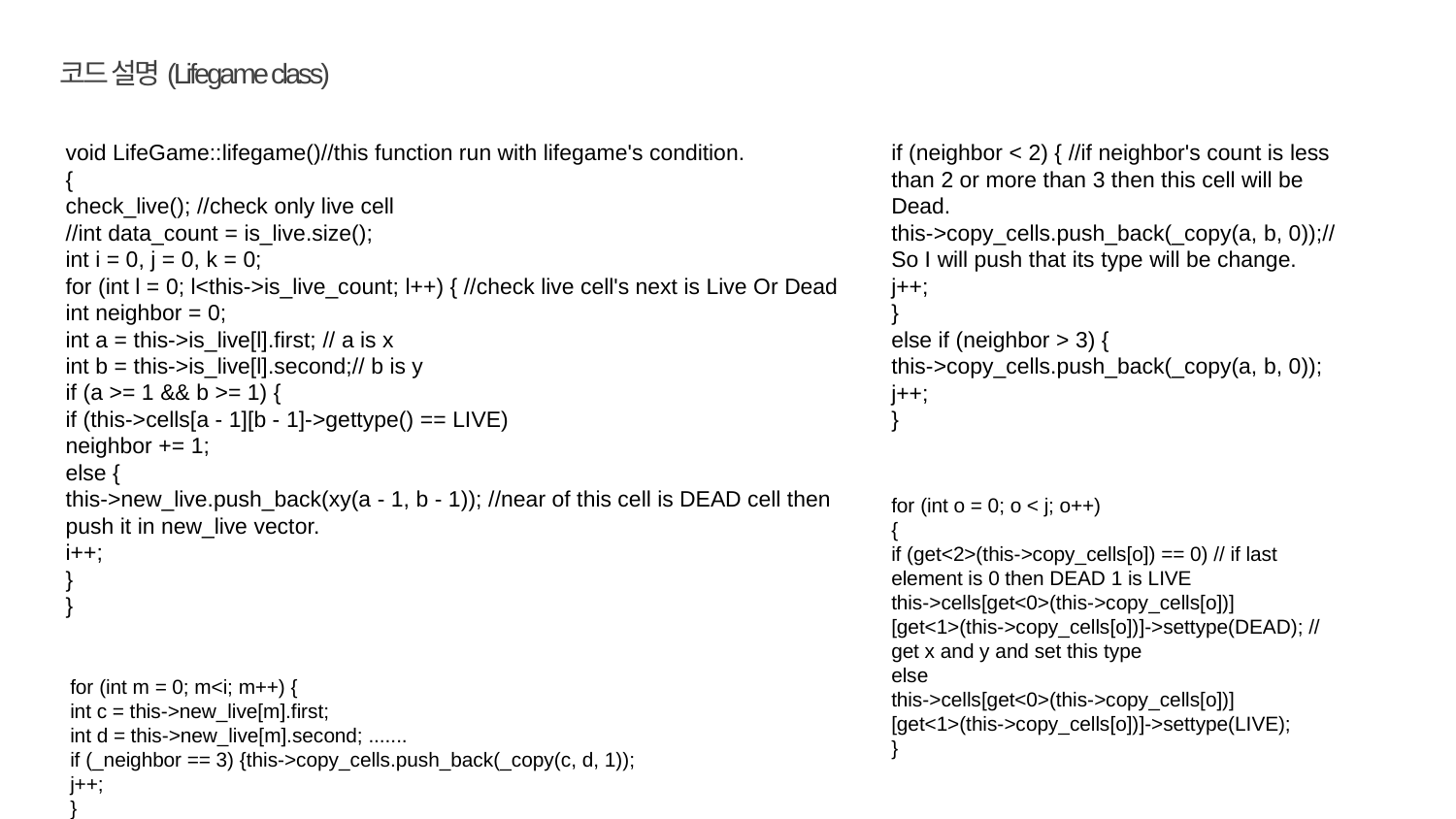

코드 설명(Lifegame class)
if (neighbor < 2) { //if neighbor's count is less than 2 or more than 3 then this cell will be Dead.
this->copy_cells.push_back(_copy(a, b, 0));// So I will push that its type will be change.
j++;
}
else if (neighbor > 3) {
this->copy_cells.push_back(_copy(a, b, 0));
j++;
}
void LifeGame::lifegame()//this function run with lifegame's condition.
{
check_live(); //check only live cell
//int data_count = is_live.size();
int i = 0, j = 0, k = 0;
for (int l = 0; l<this->is_live_count; l++) { //check live cell's next is Live Or Dead
int neighbor = 0;
int a = this->is_live[l].first; // a is x
int b = this->is_live[l].second;// b is y
if (a >= 1 && b >= 1) {
if (this->cells[a - 1][b - 1]->gettype() == LIVE)
neighbor += 1;
else {
this->new_live.push_back(xy(a - 1, b - 1)); //near of this cell is DEAD cell then push it in new_live vector.
i++;
}
}
for (int o = 0; o < j; o++)
{
if (get<2>(this->copy_cells[o]) == 0) // if last element is 0 then DEAD 1 is LIVE
this->cells[get<0>(this->copy_cells[o])][get<1>(this->copy_cells[o])]->settype(DEAD); //get x and y and set this type
else
this->cells[get<0>(this->copy_cells[o])][get<1>(this->copy_cells[o])]->settype(LIVE);
}
for (int m = 0; m<i; m++) {
int c = this->new_live[m].first;
int d = this->new_live[m].second; .......
if (_neighbor == 3) {this->copy_cells.push_back(_copy(c, d, 1));
j++;
}